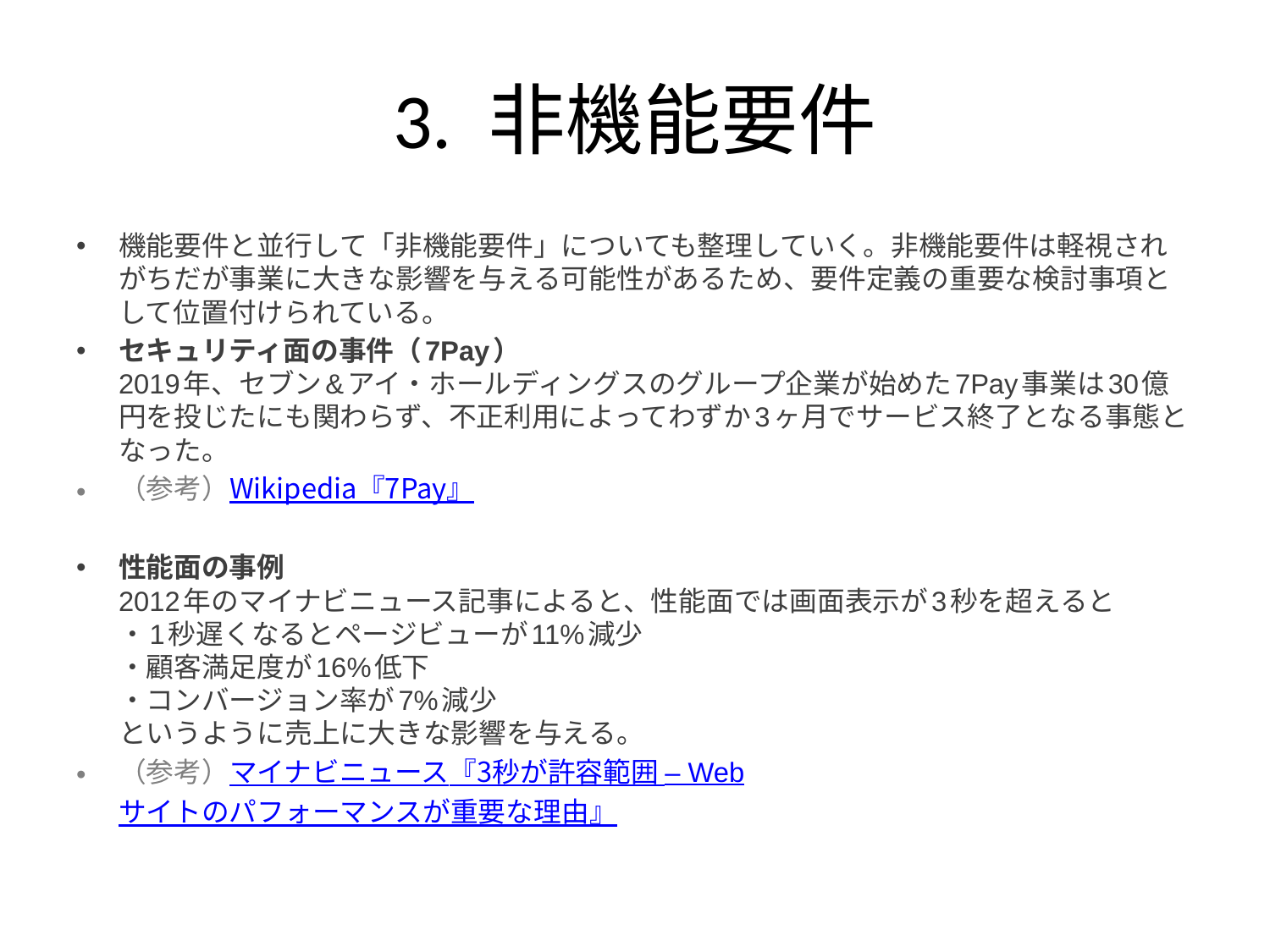

# 3. 非機能要件
機能要件と並行して「非機能要件」についても整理していく。非機能要件は軽視されがちだが事業に大きな影響を与える可能性があるため、要件定義の重要な検討事項として位置付けられている。
セキュリティ面の事件（7Pay）
2019年、セブン&アイ・ホールディングスのグループ企業が始めた7Pay事業は30億円を投じたにも関わらず、不正利用によってわずか3ヶ月でサービス終了となる事態となった。
（参考）Wikipedia『7Pay』
性能面の事例
2012年のマイナビニュース記事によると、性能面では画面表示が3秒を超えると
・1秒遅くなるとページビューが11%減少
・顧客満足度が16%低下
・コンバージョン率が7%減少
というように売上に大きな影響を与える。
（参考）マイナビニュース『3秒が許容範囲 – Webサイトのパフォーマンスが重要な理由』